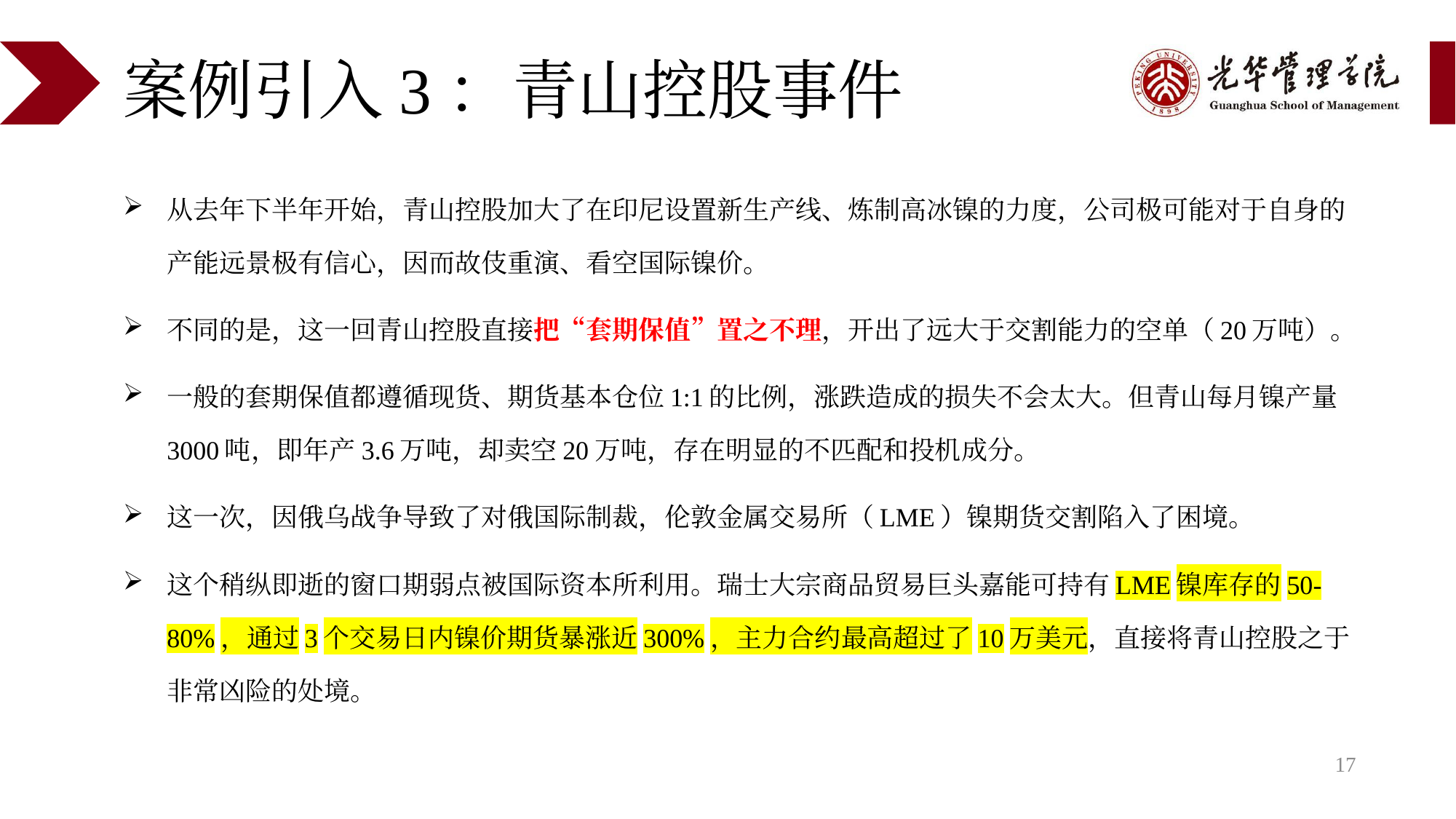

# 案例引入3：青山控股事件
从去年下半年开始，青山控股加大了在印尼设置新生产线、炼制高冰镍的力度，公司极可能对于自身的产能远景极有信心，因而故伎重演、看空国际镍价。
不同的是，这一回青山控股直接把“套期保值”置之不理，开出了远大于交割能力的空单（20万吨）。
一般的套期保值都遵循现货、期货基本仓位1:1的比例，涨跌造成的损失不会太大。但青山每月镍产量3000吨，即年产3.6万吨，却卖空20万吨，存在明显的不匹配和投机成分。
这一次，因俄乌战争导致了对俄国际制裁，伦敦金属交易所（LME）镍期货交割陷入了困境。
这个稍纵即逝的窗口期弱点被国际资本所利用。瑞士大宗商品贸易巨头嘉能可持有LME镍库存的50-80%，通过3个交易日内镍价期货暴涨近300%，主力合约最高超过了10万美元，直接将青山控股之于非常凶险的处境。
17